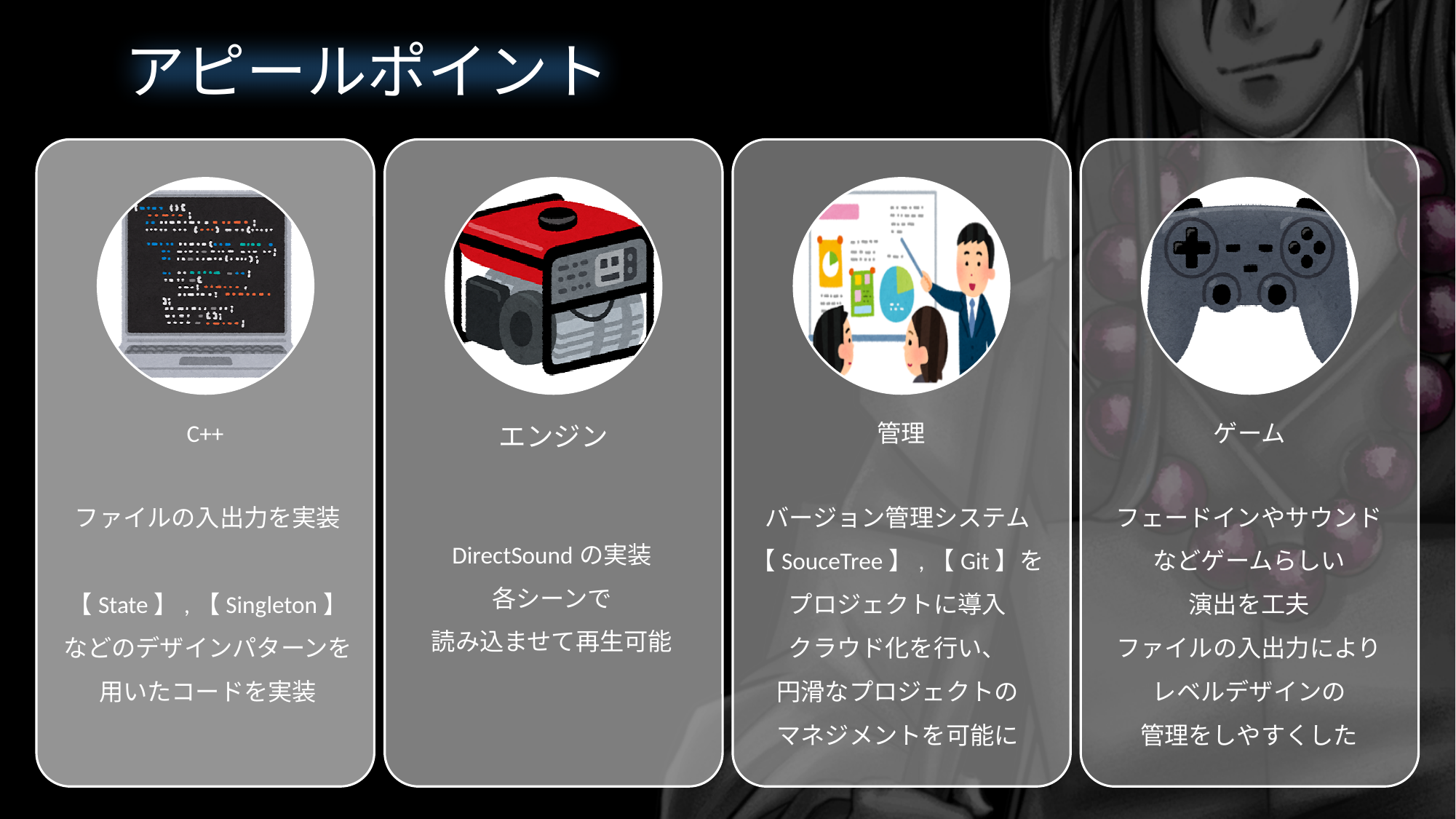

アピールポイント
C++

エンジン

管理

ゲーム

ファイルの入出力を実装

【State】,【Singleton】
などのデザインパターンを
用いたコードを実装

バージョン管理システム【SouceTree】,【Git】を
プロジェクトに導入
クラウド化を行い、
円滑なプロジェクトの
マネジメントを可能に
フェードインやサウンド
などゲームらしい
演出を工夫
ファイルの入出力により
レベルデザインの
管理をしやすくした
DirectSoundの実装
各シーンで
読み込ませて再生可能